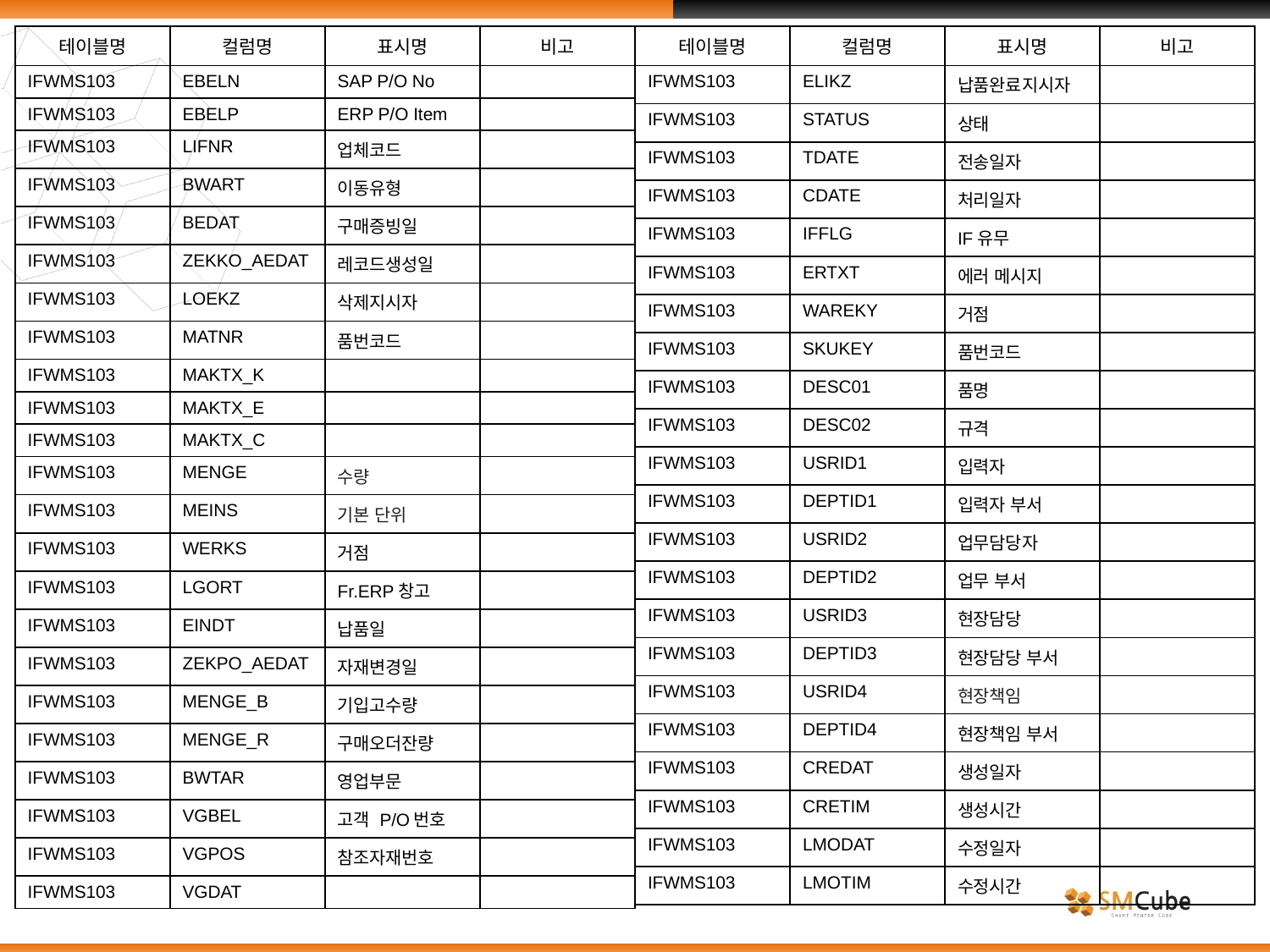

| 테이블명 | 컬럼명 | 표시명 | 비고 |
| --- | --- | --- | --- |
| IFWMS103 | EBELN | SAP P/O No |  |
| IFWMS103 | EBELP | ERP P/O Item |  |
| IFWMS103 | LIFNR | 업체코드 |  |
| IFWMS103 | BWART | 이동유형 |  |
| IFWMS103 | BEDAT | 구매증빙일 |  |
| IFWMS103 | ZEKKO\_AEDAT | 레코드생성일 |  |
| IFWMS103 | LOEKZ | 삭제지시자 |  |
| IFWMS103 | MATNR | 품번코드 |  |
| IFWMS103 | MAKTX\_K |  |  |
| IFWMS103 | MAKTX\_E |  |  |
| IFWMS103 | MAKTX\_C |  |  |
| IFWMS103 | MENGE | 수량 |  |
| IFWMS103 | MEINS | 기본 단위 |  |
| IFWMS103 | WERKS | 거점 |  |
| IFWMS103 | LGORT | Fr.ERP창고 |  |
| IFWMS103 | EINDT | 납품일 |  |
| IFWMS103 | ZEKPO\_AEDAT | 자재변경일 |  |
| IFWMS103 | MENGE\_B | 기입고수량 |  |
| IFWMS103 | MENGE\_R | 구매오더잔량 |  |
| IFWMS103 | BWTAR | 영업부문 |  |
| IFWMS103 | VGBEL | 고객 P/O번호 |  |
| IFWMS103 | VGPOS | 참조자재번호 |  |
| IFWMS103 | VGDAT |  |  |
| 테이블명 | 컬럼명 | 표시명 | 비고 |
| --- | --- | --- | --- |
| IFWMS103 | ELIKZ | 납품완료지시자 |  |
| IFWMS103 | STATUS | 상태 |  |
| IFWMS103 | TDATE | 전송일자 |  |
| IFWMS103 | CDATE | 처리일자 |  |
| IFWMS103 | IFFLG | IF유무 |  |
| IFWMS103 | ERTXT | 에러 메시지 |  |
| IFWMS103 | WAREKY | 거점 |  |
| IFWMS103 | SKUKEY | 품번코드 |  |
| IFWMS103 | DESC01 | 품명 |  |
| IFWMS103 | DESC02 | 규격 |  |
| IFWMS103 | USRID1 | 입력자 |  |
| IFWMS103 | DEPTID1 | 입력자 부서 |  |
| IFWMS103 | USRID2 | 업무담당자 |  |
| IFWMS103 | DEPTID2 | 업무 부서 |  |
| IFWMS103 | USRID3 | 현장담당 |  |
| IFWMS103 | DEPTID3 | 현장담당 부서 |  |
| IFWMS103 | USRID4 | 현장책임 |  |
| IFWMS103 | DEPTID4 | 현장책임 부서 |  |
| IFWMS103 | CREDAT | 생성일자 |  |
| IFWMS103 | CRETIM | 생성시간 |  |
| IFWMS103 | LMODAT | 수정일자 |  |
| IFWMS103 | LMOTIM | 수정시간 |  |